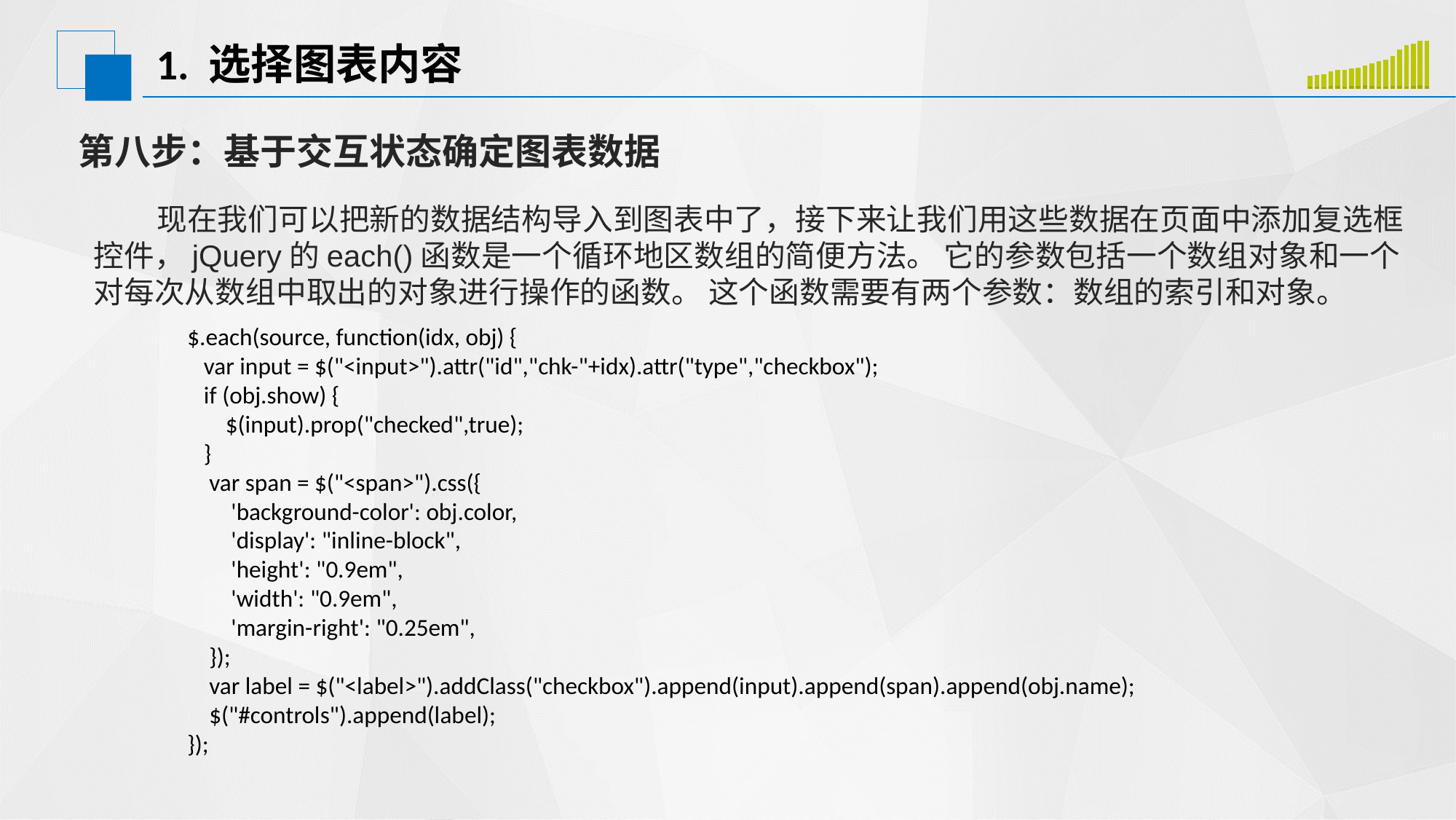

# 1. 选择图表内容

### Chart

| Category | 系列 1 | 系列 2 |
|---|---|---|
| 类别 1 | 0.3 | 1.6 |
| 类别 2 | 0.3 | 1.7 |
| 类别 3 | 0.2 | 1.9 |
| 类别 4 | 0.4 | 2.1 |
| 类别 5 | 0.4 | 2.3 |
| 类别 6 | 0.3 | 2.4 |
| 类别 7 | 0.4 | 2.5 |
| 类别 8 | 0.4 | 2.6 |
| 类别 9 | 0.5 | 2.8 |
| 类别 10 | 0.4 | 3.2 |
| 类别 11 | 0.3 | 3.6 |
| 类别 12 | 0.3 | 3.8 |
| 类别 13 | 0.4 | 4.3 |
| 类别 14 | 0.4 | 5.2 |
| 类别 15 | 0.3 | 5.9 |
| 类别 16 | 0.4 | 6.0 |
| 类别 17 | 0.5 | 6.3 |
| 类别 18 | 0.4 | 6.4 |
第八步：基于交互状态确定图表数据
   现在我们可以把新的数据结构导入到图表中了，接下来让我们用这些数据在页面中添加复选框控件，jQuery的each()函数是一个循环地区数组的简便方法。 它的参数包括一个数组对象和一个对每次从数组中取出的对象进行操作的函数。 这个函数需要有两个参数：数组的索引和对象。
$.each(source, function(idx, obj) {
   var input = $("<input>").attr("id","chk-"+idx).attr("type","checkbox");
   if (obj.show) {
       $(input).prop("checked",true);
   }
    var span = $("<span>").css({
        'background-color': obj.color,
        'display': "inline-block",
        'height': "0.9em",
        'width': "0.9em",
        'margin-right': "0.25em",
    });
    var label = $("<label>").addClass("checkbox").append(input).append(span).append(obj.name);
    $("#controls").append(label);
});